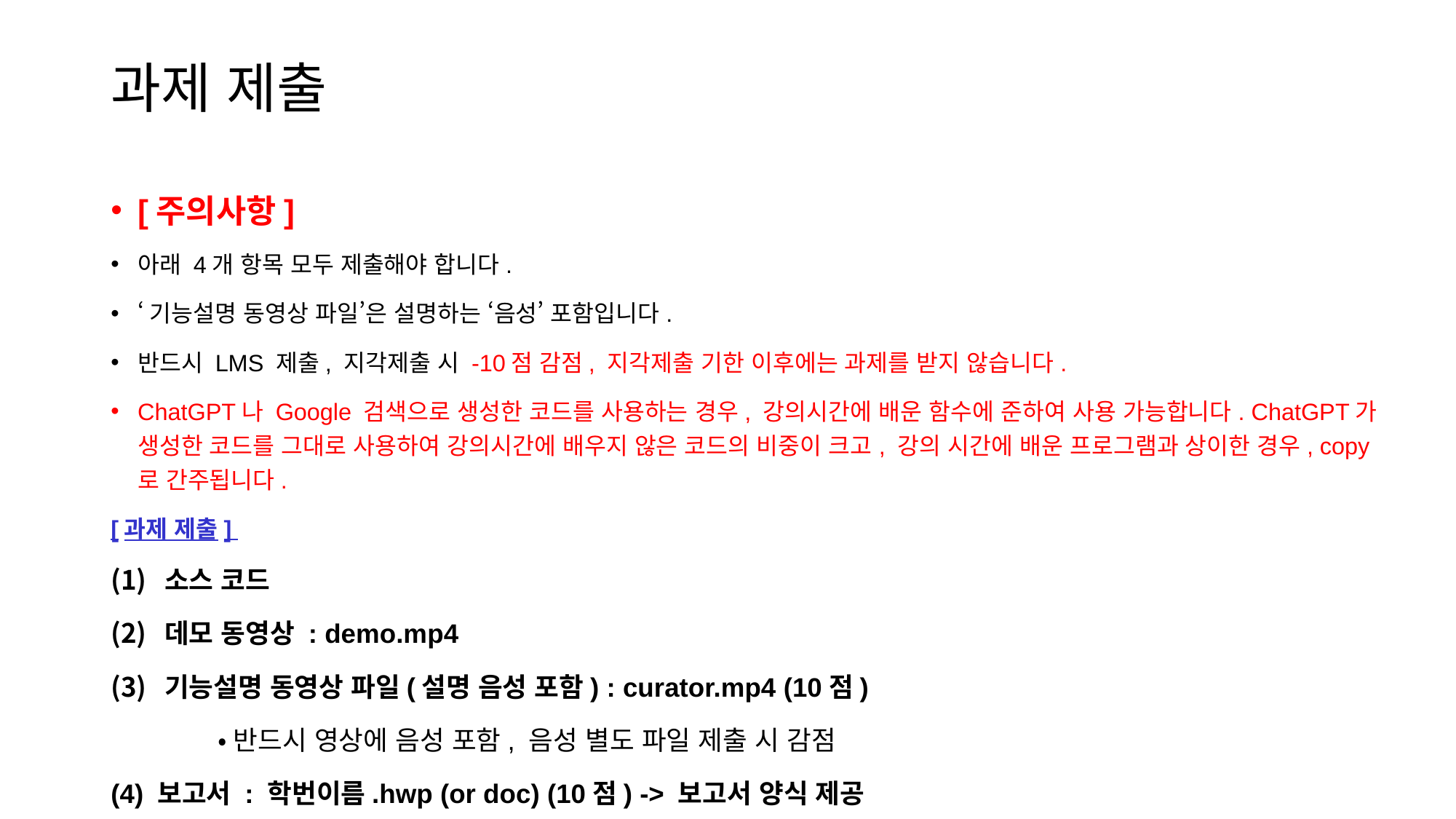

# 과제 제출
[주의사항]
아래 4개 항목 모두 제출해야 합니다.
‘기능설명 동영상 파일’은 설명하는 ‘음성’ 포함입니다.
반드시 LMS 제출, 지각제출 시 -10점 감점, 지각제출 기한 이후에는 과제를 받지 않습니다.
ChatGPT나 Google 검색으로 생성한 코드를 사용하는 경우, 강의시간에 배운 함수에 준하여 사용 가능합니다. ChatGPT가 생성한 코드를 그대로 사용하여 강의시간에 배우지 않은 코드의 비중이 크고, 강의 시간에 배운 프로그램과 상이한 경우, copy로 간주됩니다.
[과제 제출]
소스 코드
데모 동영상 : demo.mp4
기능설명 동영상 파일(설명 음성 포함) : curator.mp4 (10점)
	•반드시 영상에 음성 포함, 음성 별도 파일 제출 시 감점
(4) 보고서 : 학번이름.hwp (or doc) (10점) -> 보고서 양식 제공